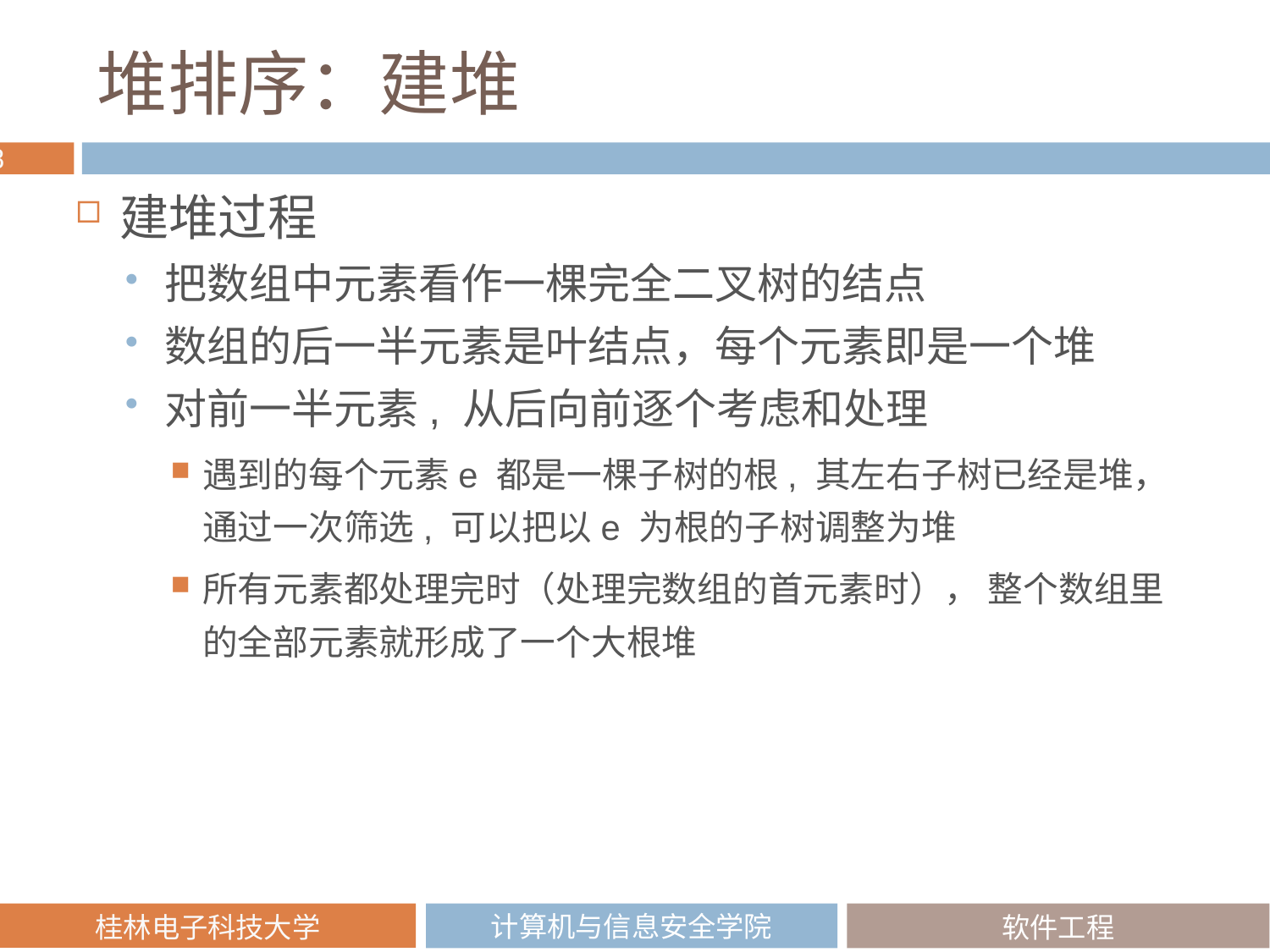

# 堆排序：建堆
建堆过程
把数组中元素看作一棵完全二叉树的结点
数组的后一半元素是叶结点，每个元素即是一个堆
对前一半元素, 从后向前逐个考虑和处理
遇到的每个元素e 都是一棵子树的根, 其左右子树已经是堆，通过一次筛选, 可以把以e 为根的子树调整为堆
所有元素都处理完时（处理完数组的首元素时）， 整个数组里的全部元素就形成了一个大根堆